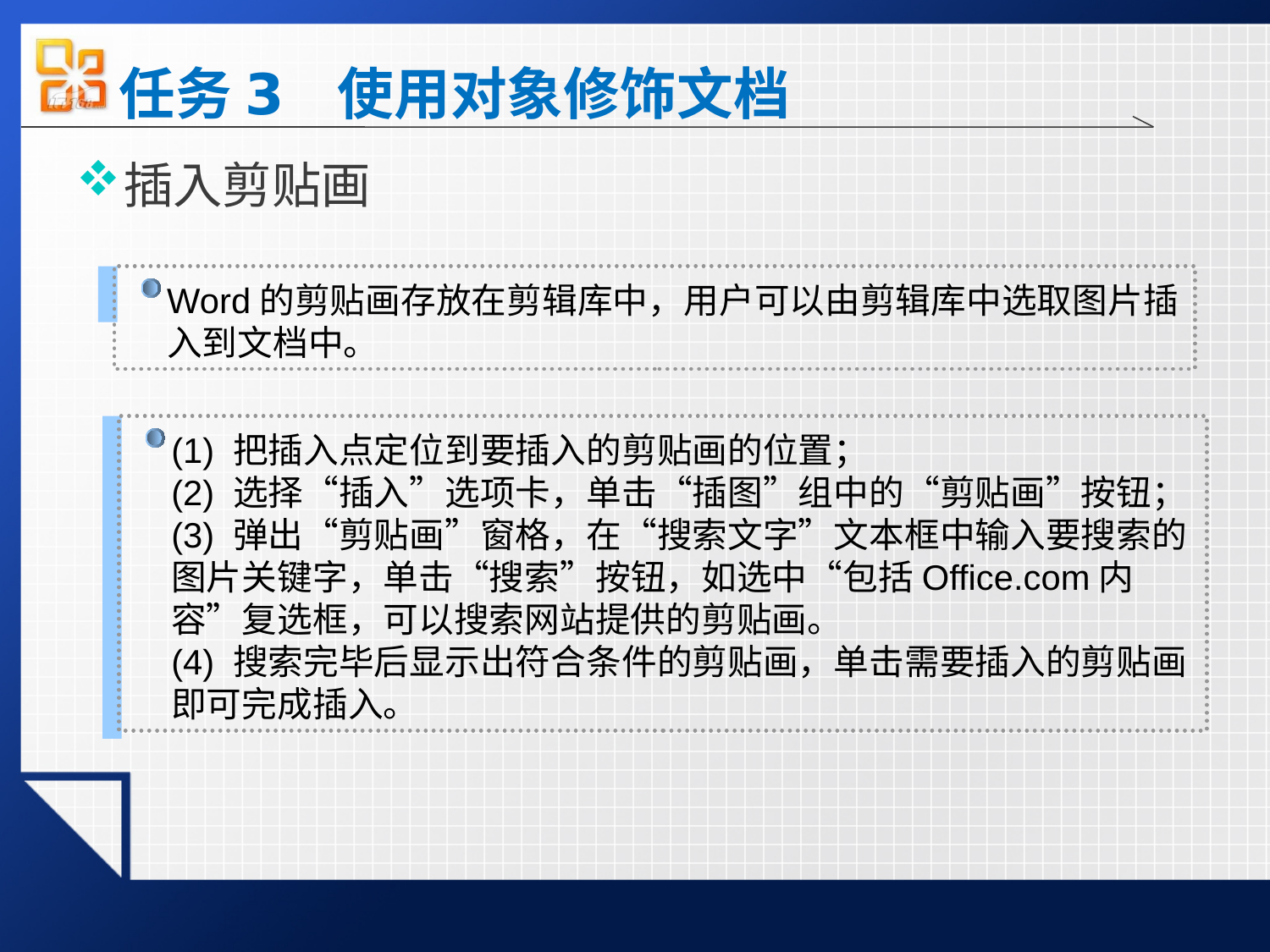

# 任务3  使用对象修饰文档
插入剪贴画
Word的剪贴画存放在剪辑库中，用户可以由剪辑库中选取图片插入到文档中。

(1) 把插入点定位到要插入的剪贴画的位置；
(2) 选择“插入”选项卡，单击“插图”组中的“剪贴画”按钮；
(3) 弹出“剪贴画”窗格，在“搜索文字”文本框中输入要搜索的图片关键字，单击“搜索”按钮，如选中“包括Office.com内容”复选框，可以搜索网站提供的剪贴画。
(4) 搜索完毕后显示出符合条件的剪贴画，单击需要插入的剪贴画即可完成插入。